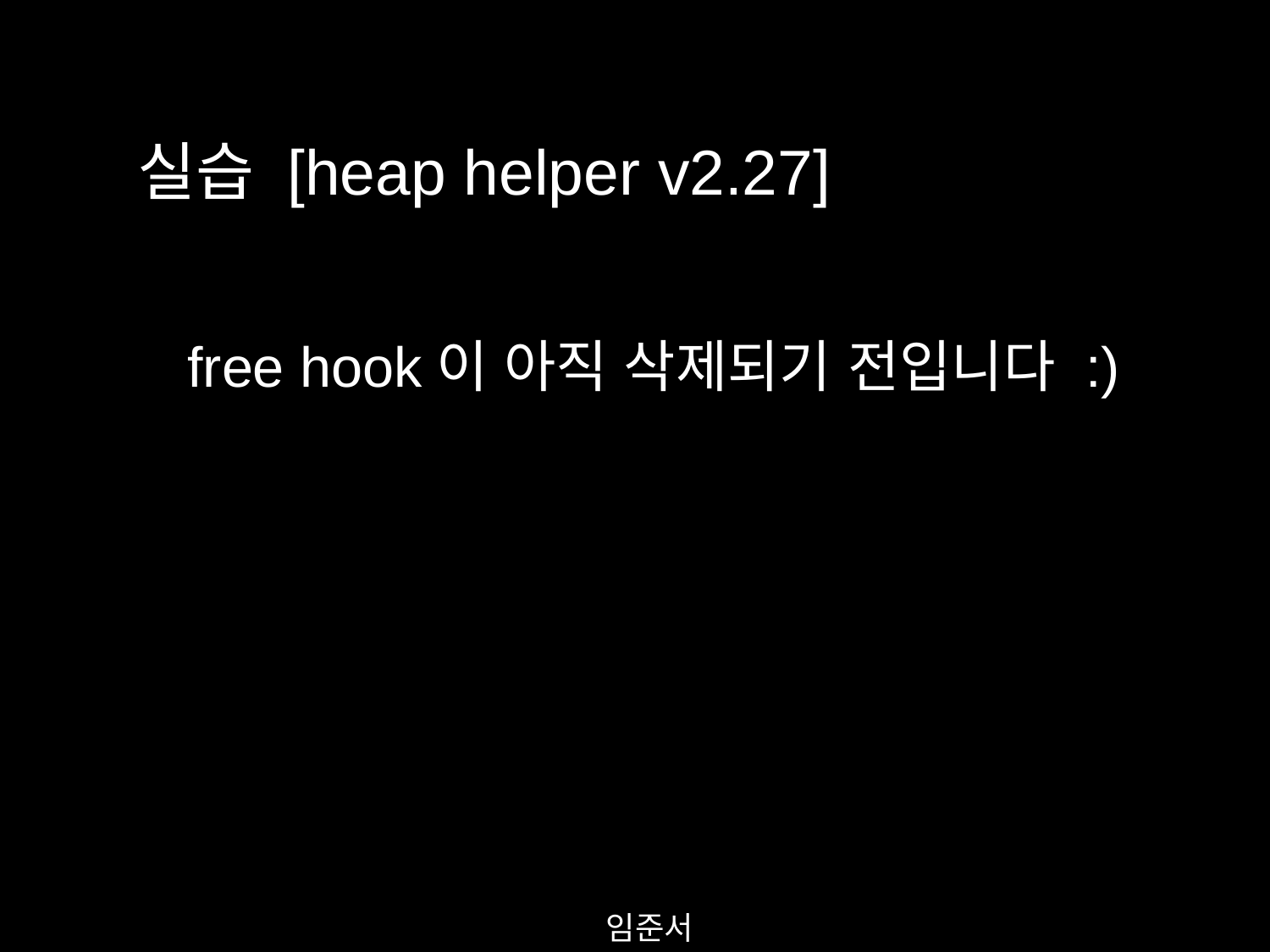

실습 [heap helper v2.27]
free hook이 아직 삭제되기 전입니다 :)